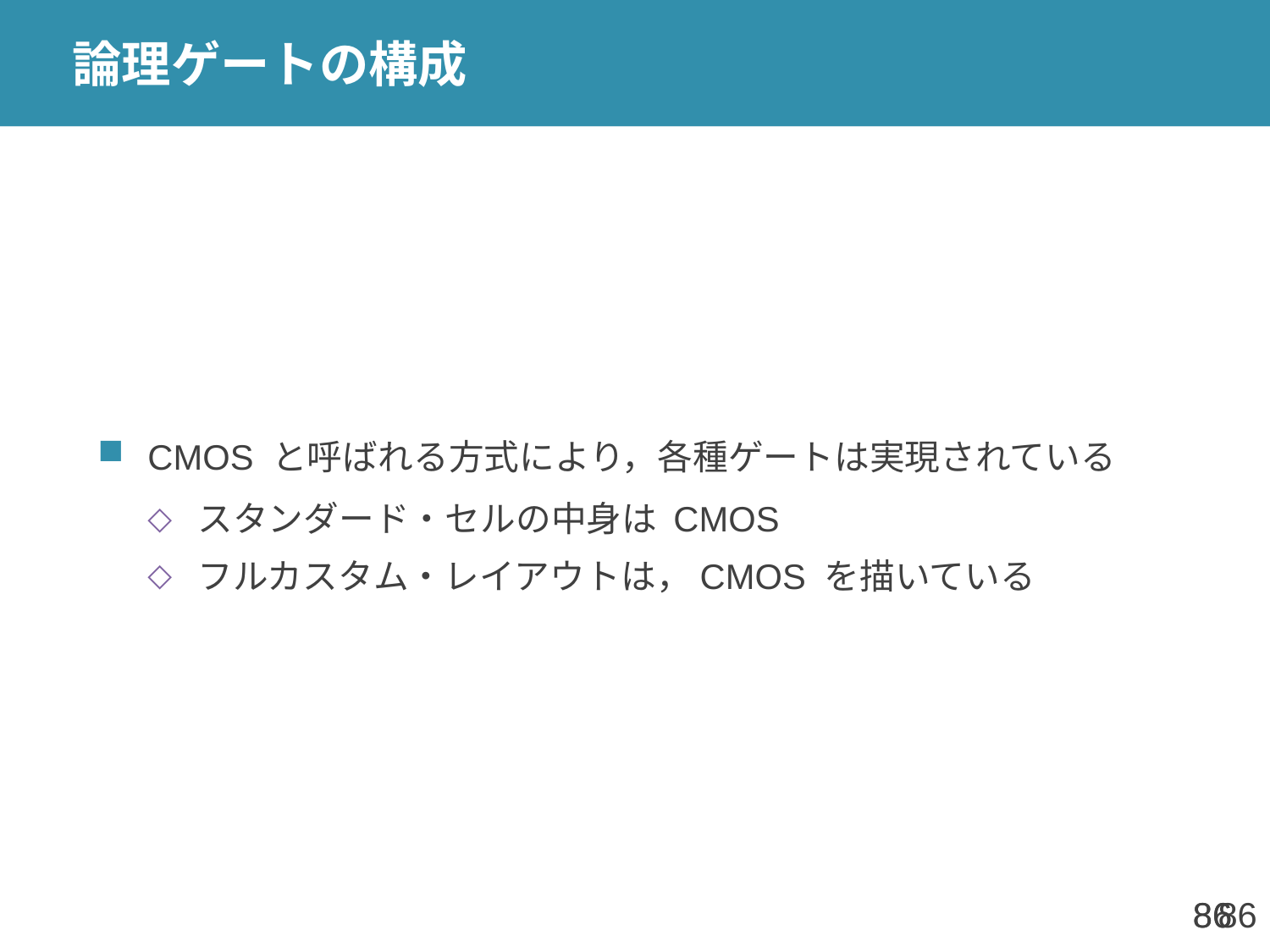

# 論理ゲートの構成
CMOS と呼ばれる方式により，各種ゲートは実現されている
スタンダード・セルの中身は CMOS
フルカスタム・レイアウトは，CMOS を描いている
86